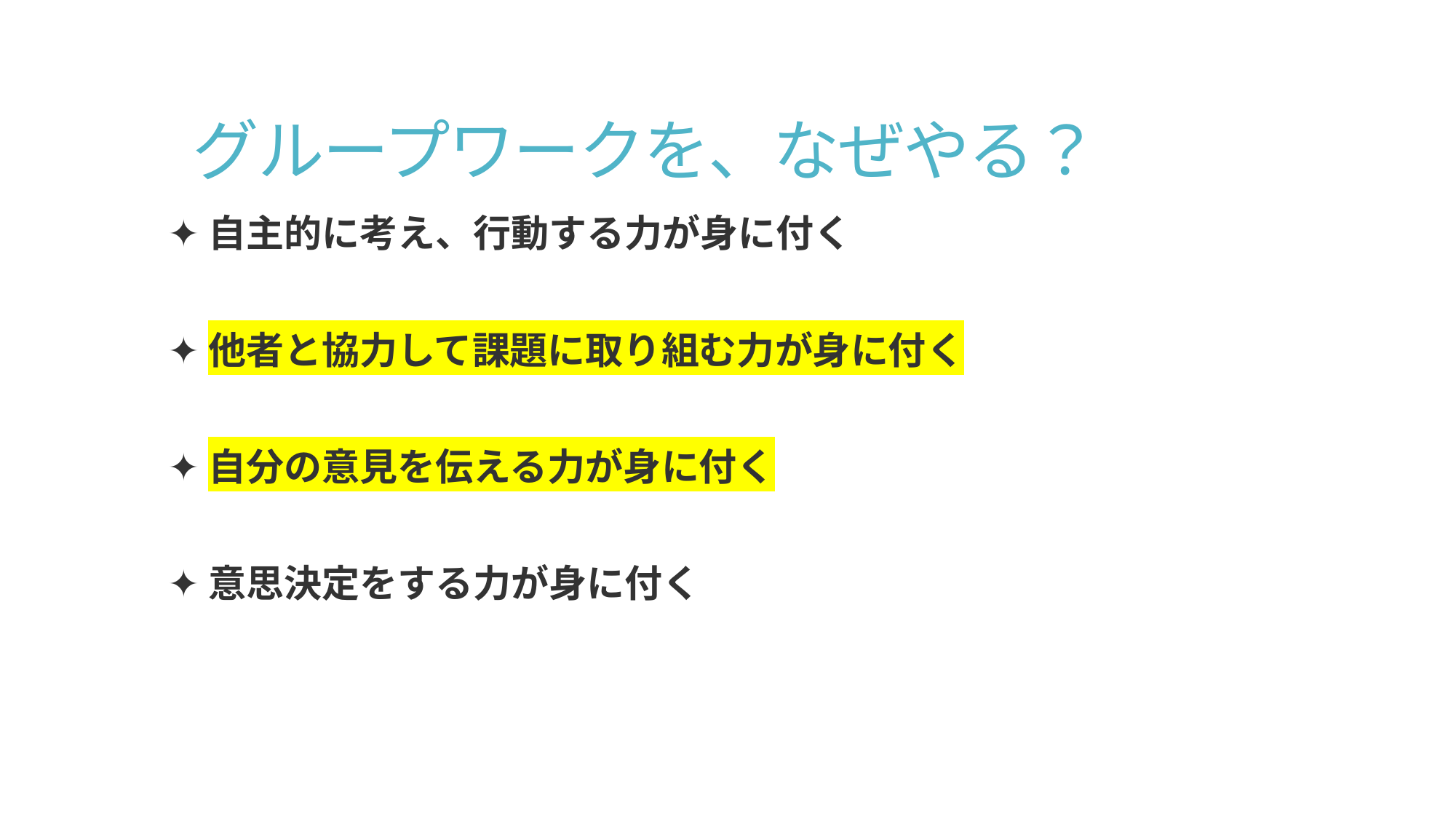

# グループワークを、なぜやる？
✦自主的に考え、行動する力が身に付く

✦他者と協力して課題に取り組む力が身に付く

✦自分の意見を伝える力が身に付く

✦意思決定をする力が身に付く